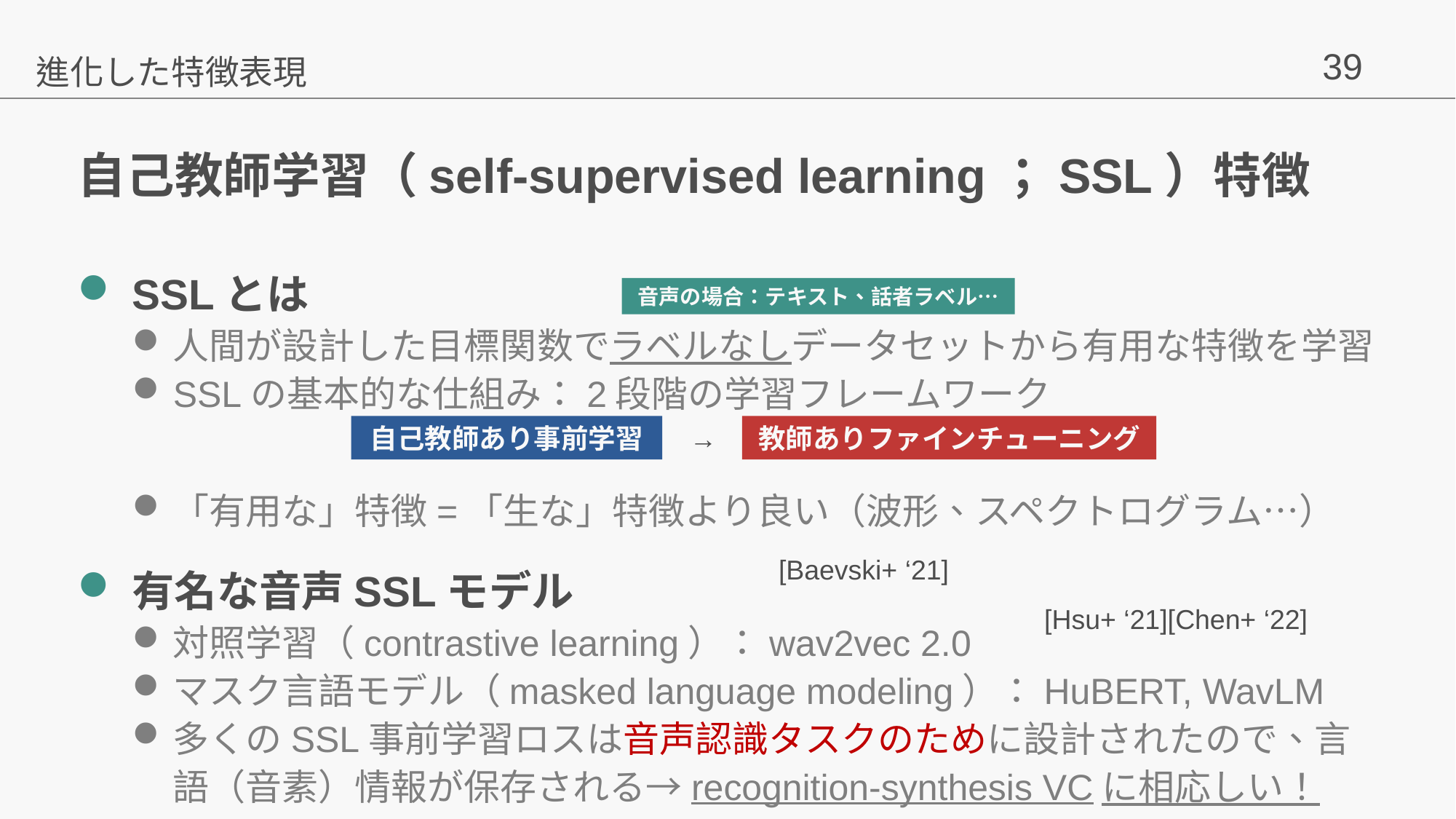

進化した特徴表現
# 自己教師学習（self-supervised learning；SSL）特徴
SSLとは
人間が設計した目標関数でラベルなしデータセットから有用な特徴を学習
SSLの基本的な仕組み：2段階の学習フレームワーク

「有用な」特徴=「生な」特徴より良い（波形、スペクトログラム…）
有名な音声SSLモデル
対照学習（contrastive learning）：wav2vec 2.0
マスク言語モデル（masked language modeling）：HuBERT, WavLM
多くのSSL事前学習ロスは音声認識タスクのために設計されたので、言語（音素）情報が保存される→recognition-synthesis VCに相応しい！
音声の場合：テキスト、話者ラベル…
自己教師あり事前学習
→
教師ありファインチューニング
[Baevski+ ‘21]
[Hsu+ ‘21][Chen+ ‘22]